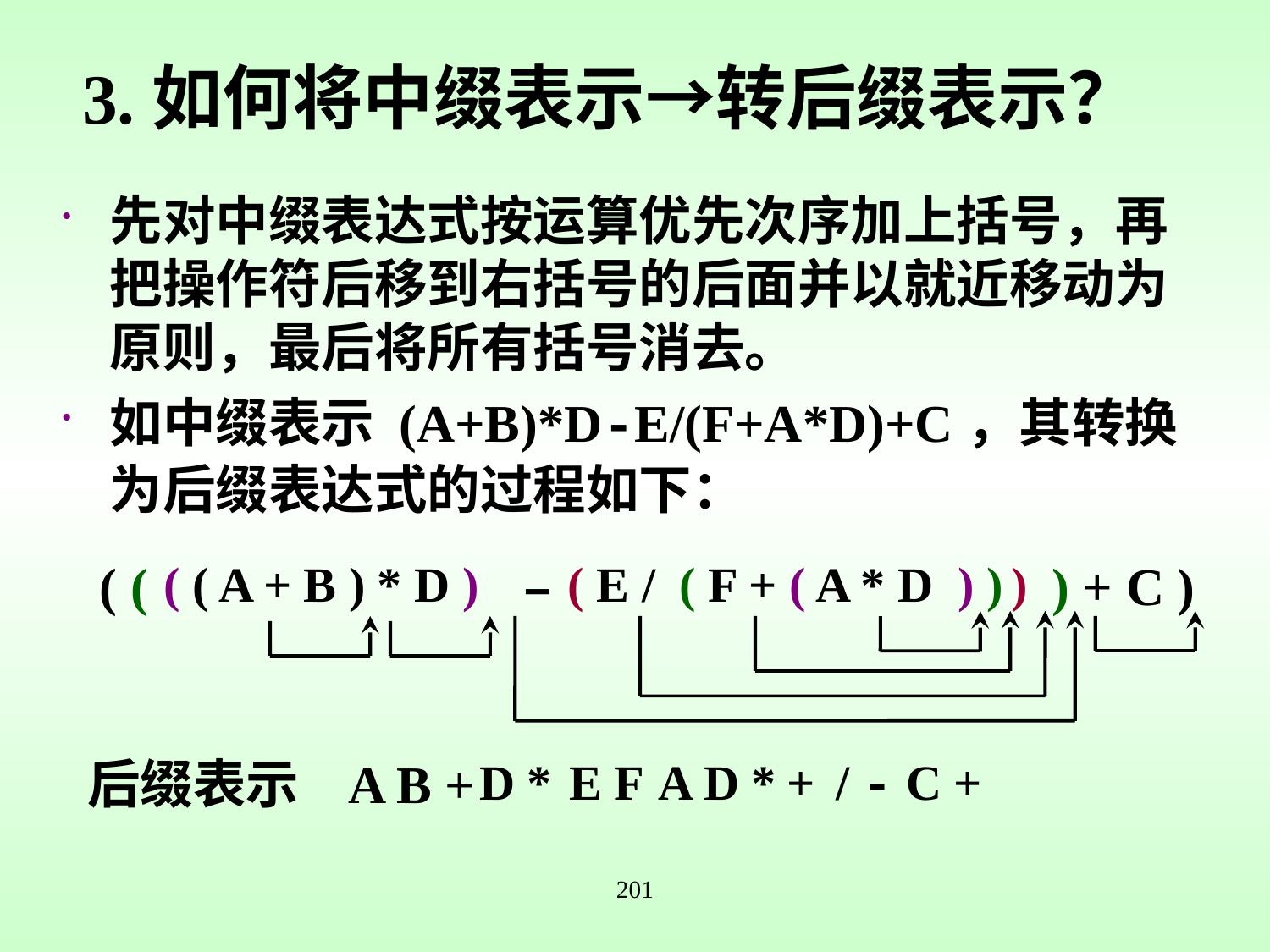

# 3.如何将中缀表示→转后缀表示？
先对中缀表达式按运算优先次序加上括号，再把操作符后移到右括号的后面并以就近移动为原则，最后将所有括号消去。
如中缀表示 (A+B)*D-E/(F+A*D)+C，其转换为后缀表达式的过程如下：
( (                            –                                    ) + C )
( ( A + B ) * D )
( E /                             )
( F + ( A * D  ) )

后缀表示   A B +
D *
E F
A D *
+
/ -
C +
201